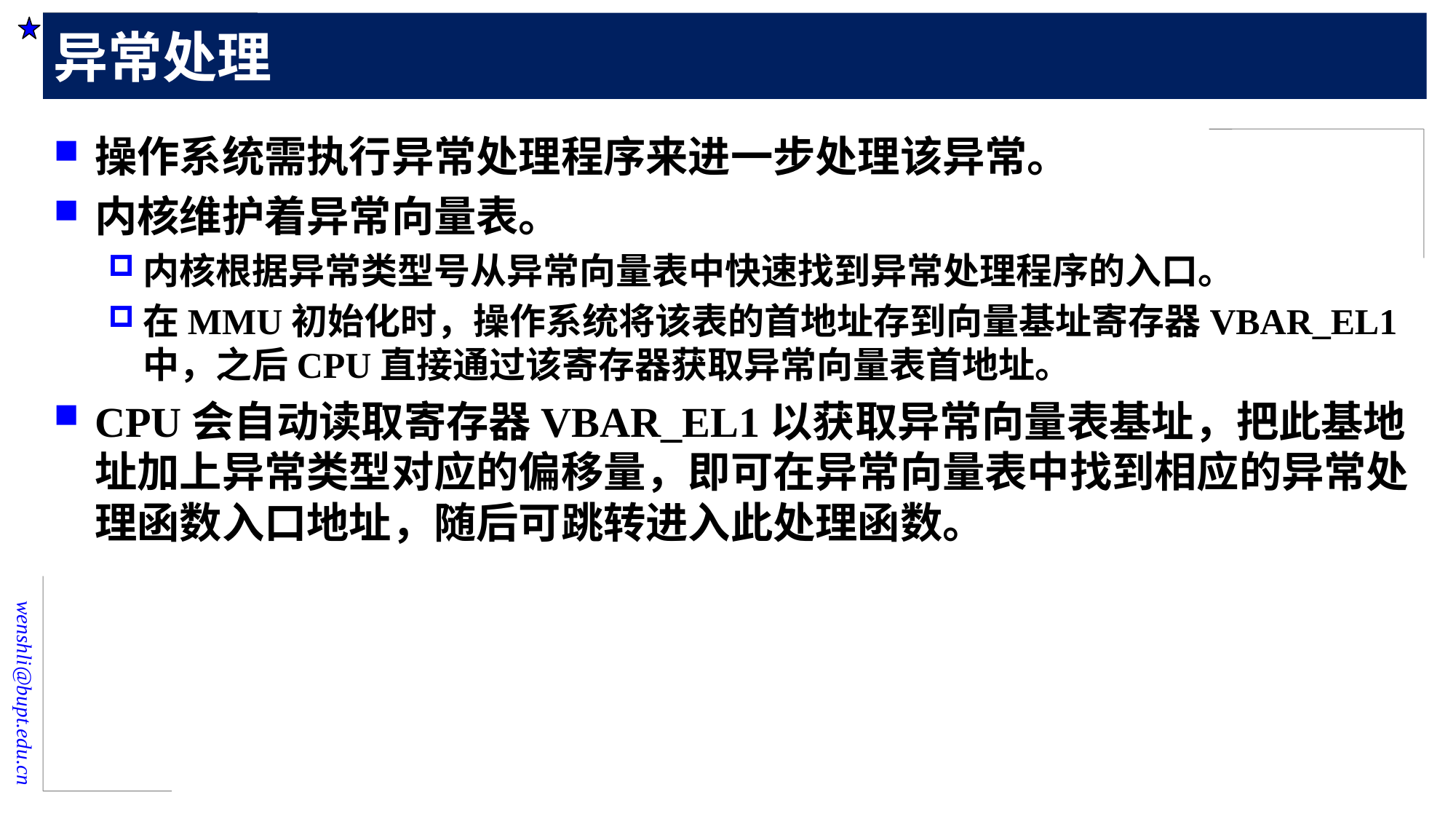

# 异常处理
操作系统需执行异常处理程序来进一步处理该异常。
内核维护着异常向量表。
内核根据异常类型号从异常向量表中快速找到异常处理程序的入口。
在MMU初始化时，操作系统将该表的首地址存到向量基址寄存器VBAR_EL1中，之后CPU直接通过该寄存器获取异常向量表首地址。
CPU会自动读取寄存器VBAR_EL1以获取异常向量表基址，把此基地址加上异常类型对应的偏移量，即可在异常向量表中找到相应的异常处理函数入口地址，随后可跳转进入此处理函数。
96